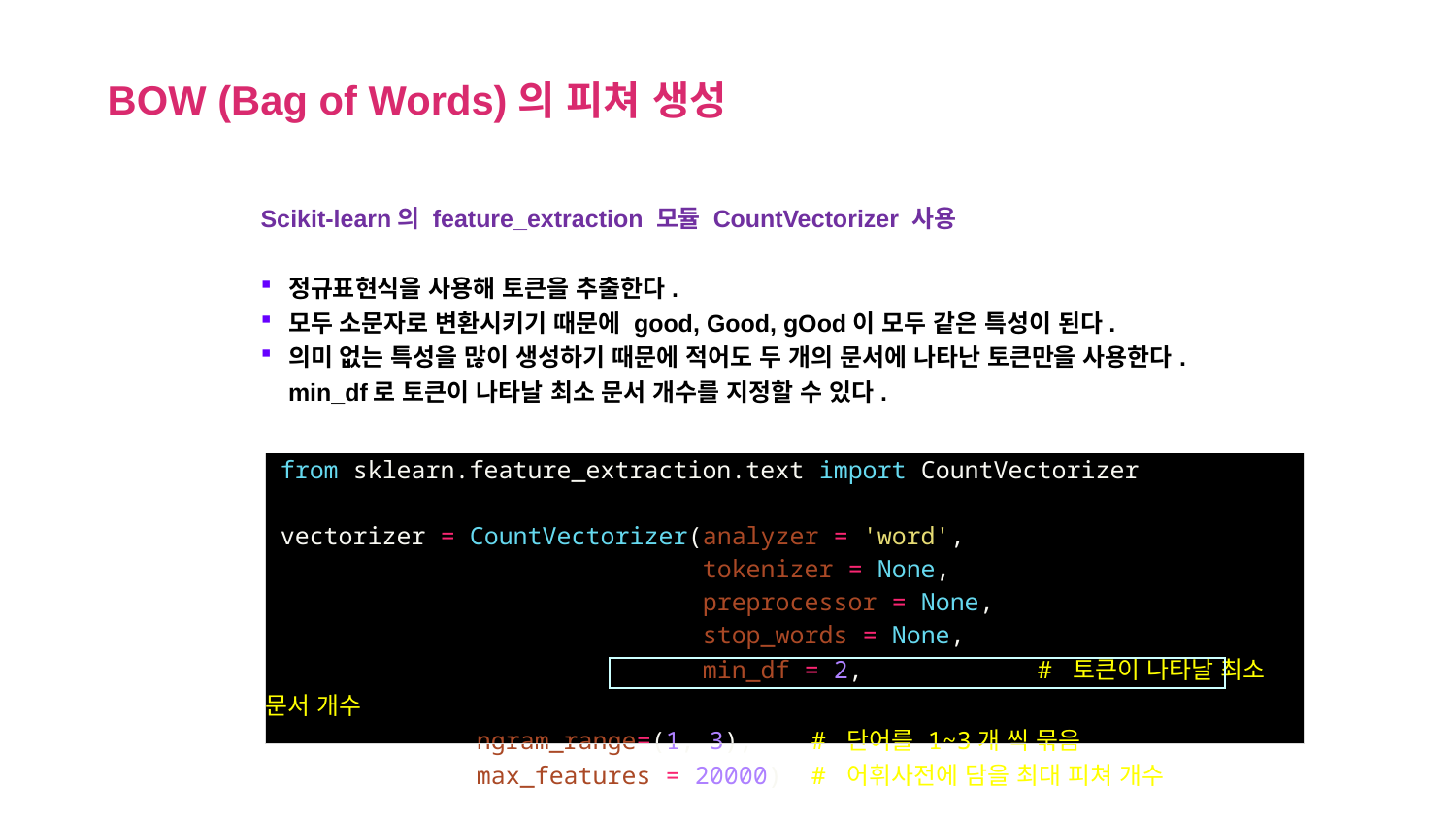

BOW (Bag of Words)의 피쳐 생성

Scikit-learn의 feature_extraction 모듈 CountVectorizer 사용

정규표현식을 사용해 토큰을 추출한다.
모두 소문자로 변환시키기 때문에 good, Good, gOod이 모두 같은 특성이 된다.
의미 없는 특성을 많이 생성하기 때문에 적어도 두 개의 문서에 나타난 토큰만을 사용한다.
min_df로 토큰이 나타날 최소 문서 개수를 지정할 수 있다.
| from sklearn.feature\_extraction.text import CountVectorizer vectorizer = CountVectorizer(analyzer = 'word', tokenizer = None, preprocessor = None, stop\_words = None, min\_df = 2, # 토큰이 나타날 최소 문서 개수 ngram\_range=(1, 3), # 단어를 1~3개 씩 묶음 max\_features = 20000) # 어휘사전에 담을 최대 피쳐 개수 |
| --- |